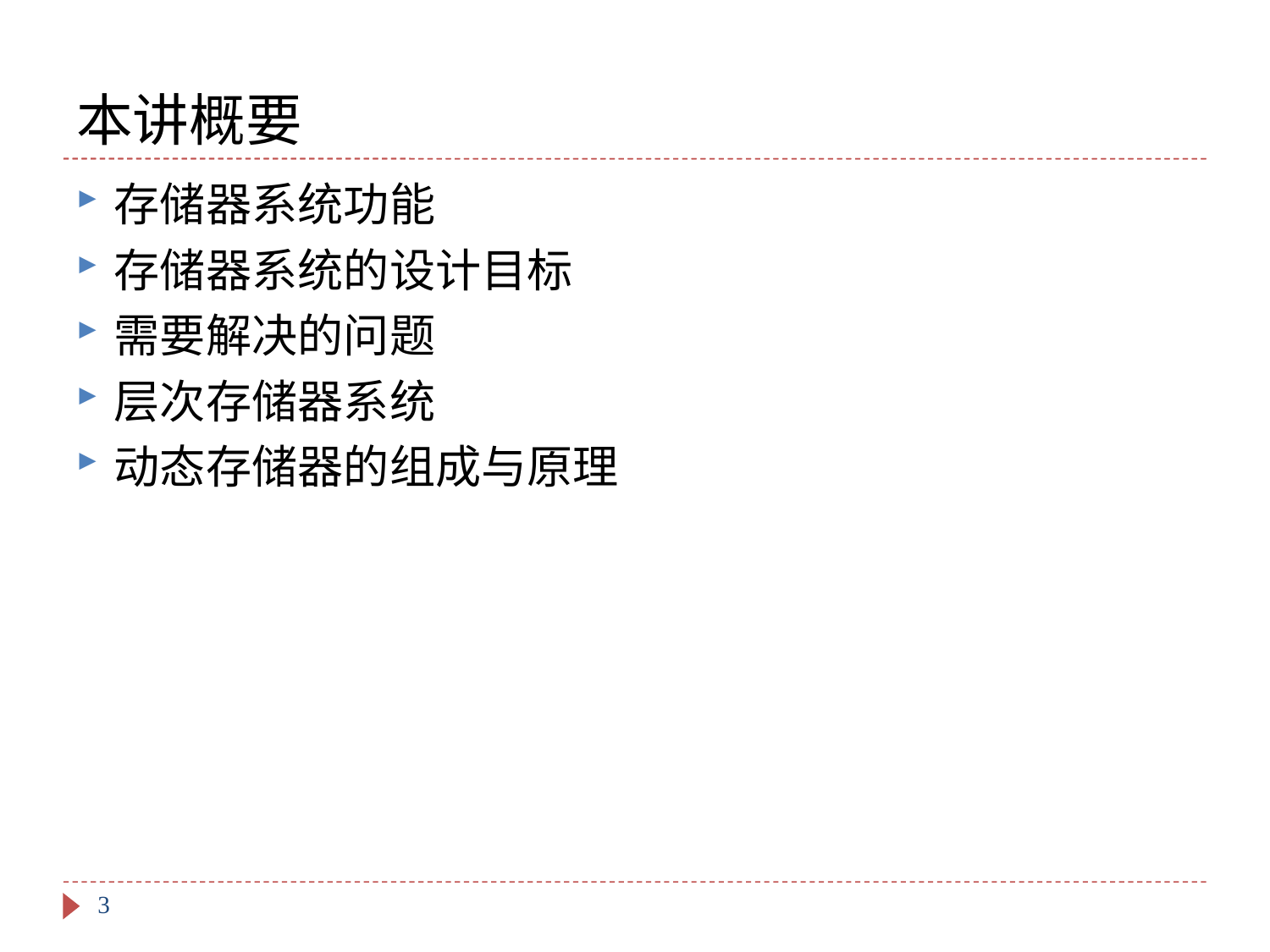

# 本讲概要
存储器系统功能
存储器系统的设计目标
需要解决的问题
层次存储器系统
动态存储器的组成与原理

3